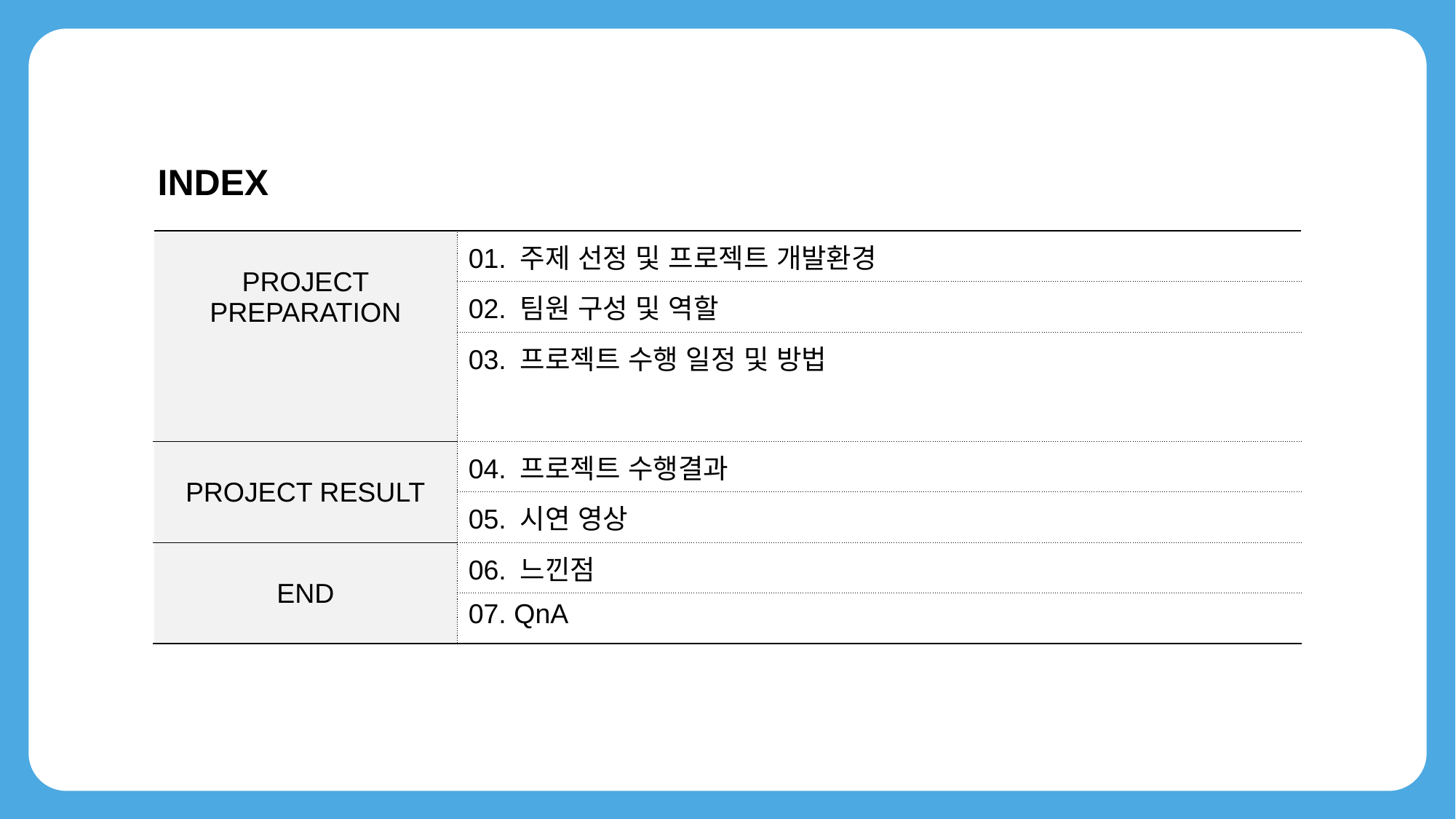

INDEX
| PROJECT PREPARATION | 01. 주제 선정 및 프로젝트 개발환경 |
| --- | --- |
|  | 02. 팀원 구성 및 역할 |
|  | 03. 프로젝트 수행 일정 및 방법 |
| PROJECT RESULT | 04. 프로젝트 수행결과 |
|  | 05. 시연 영상 |
| END | 06. 느낀점 |
|  | 07. QnA |
2